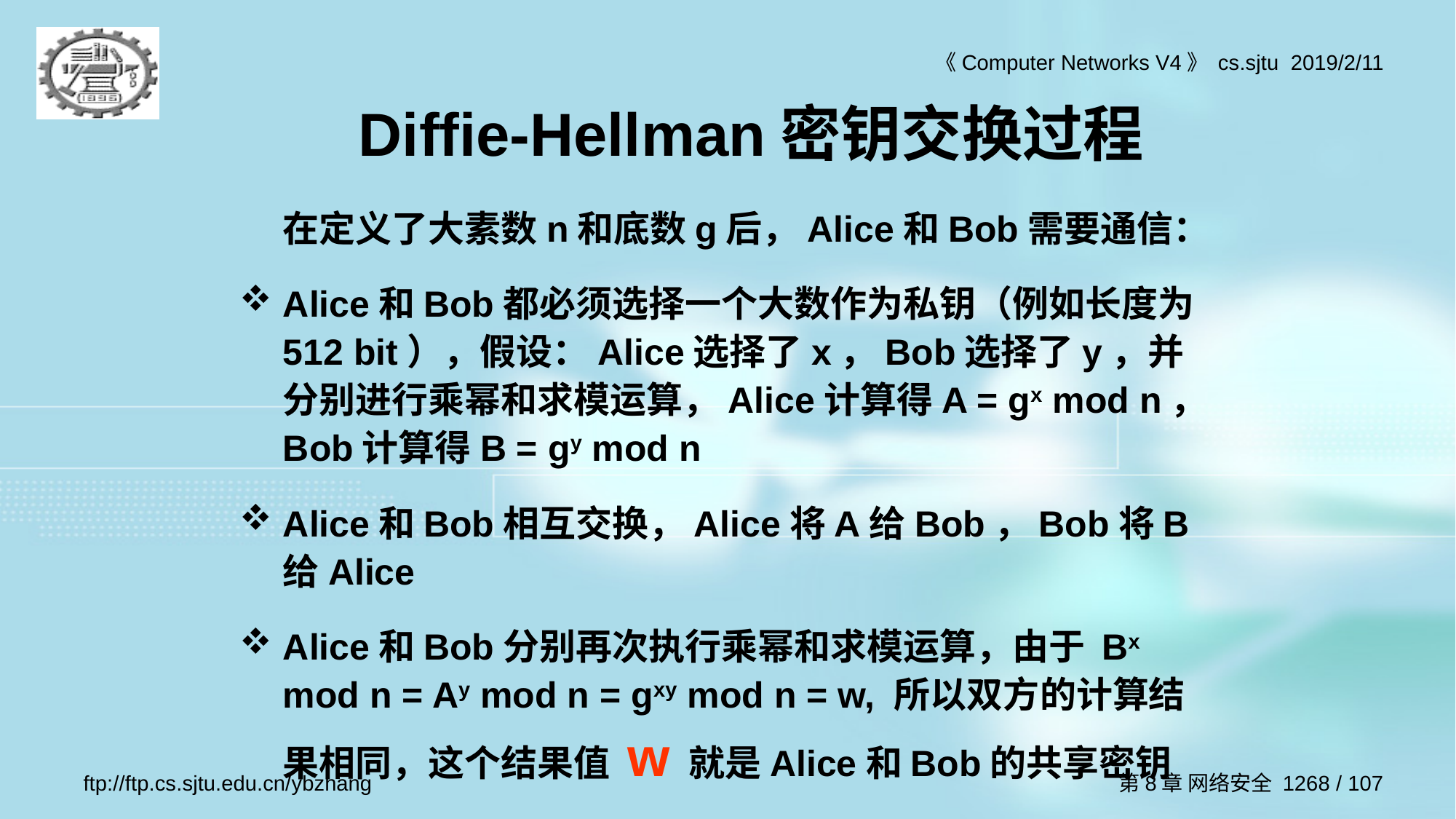

Diffie-Hellman密钥交换过程
	在定义了大素数n和底数g后，Alice和Bob需要通信：
Alice和Bob都必须选择一个大数作为私钥（例如长度为512 bit），假设：Alice选择了x，Bob选择了y，并分别进行乘幂和求模运算，Alice计算得A = gx mod n，Bob计算得B = gy mod n
Alice和Bob相互交换，Alice将A给Bob，Bob将B给Alice
Alice和Bob分别再次执行乘幂和求模运算，由于 Bx mod n = Ay mod n = gxy mod n = w, 所以双方的计算结果相同，这个结果值 w 就是Alice和Bob的共享密钥